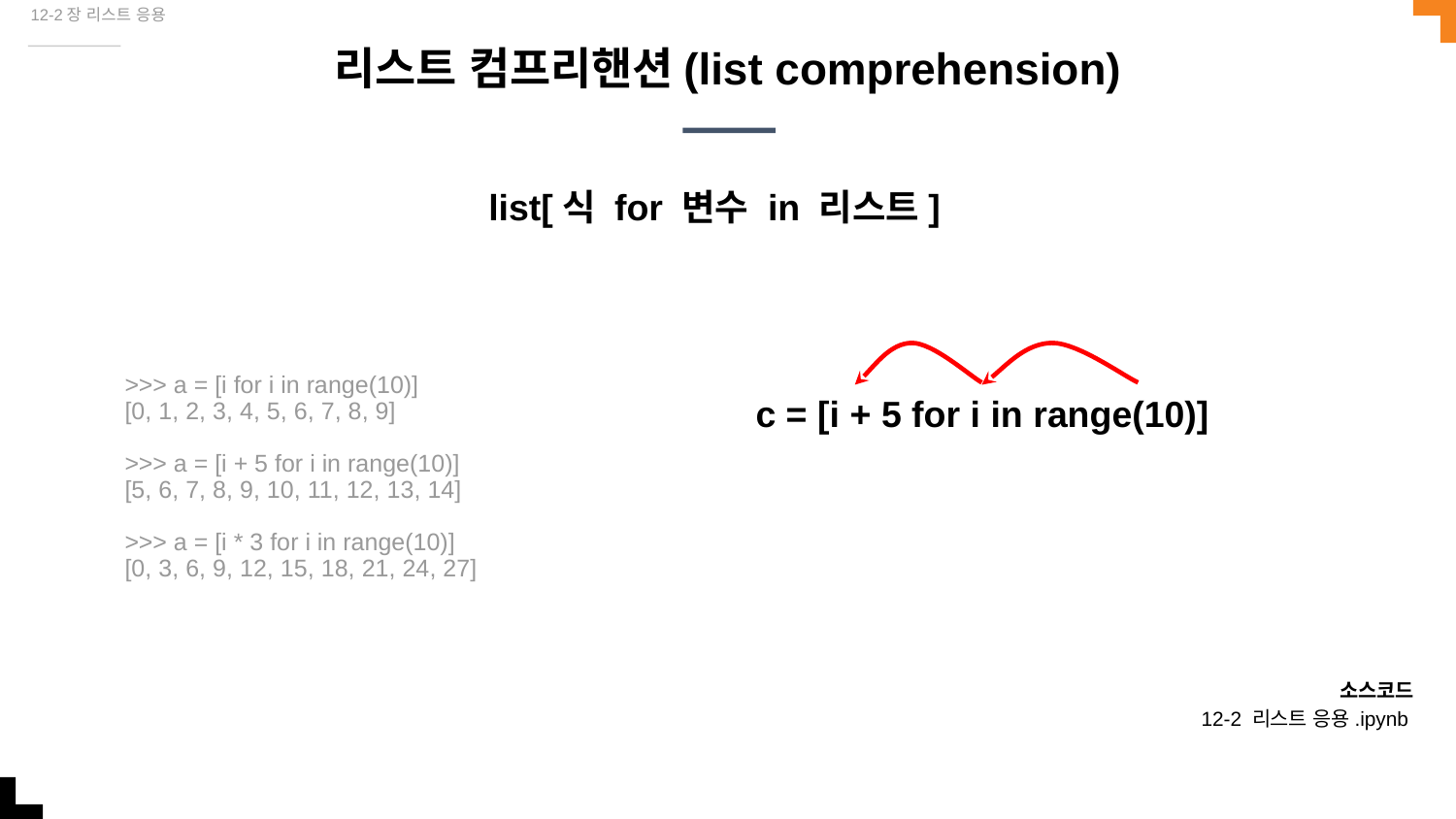

12-2장 리스트 응용
# 리스트 컴프리핸션(list comprehension)
list[식 for 변수 in 리스트]
>>> a = [i for i in range(10)]
[0, 1, 2, 3, 4, 5, 6, 7, 8, 9]

>>> a = [i + 5 for i in range(10)]
[5, 6, 7, 8, 9, 10, 11, 12, 13, 14]

>>> a = [i * 3 for i in range(10)]
[0, 3, 6, 9, 12, 15, 18, 21, 24, 27]

c = [i + 5 for i in range(10)]
소스코드
12-2 리스트 응용.ipynb